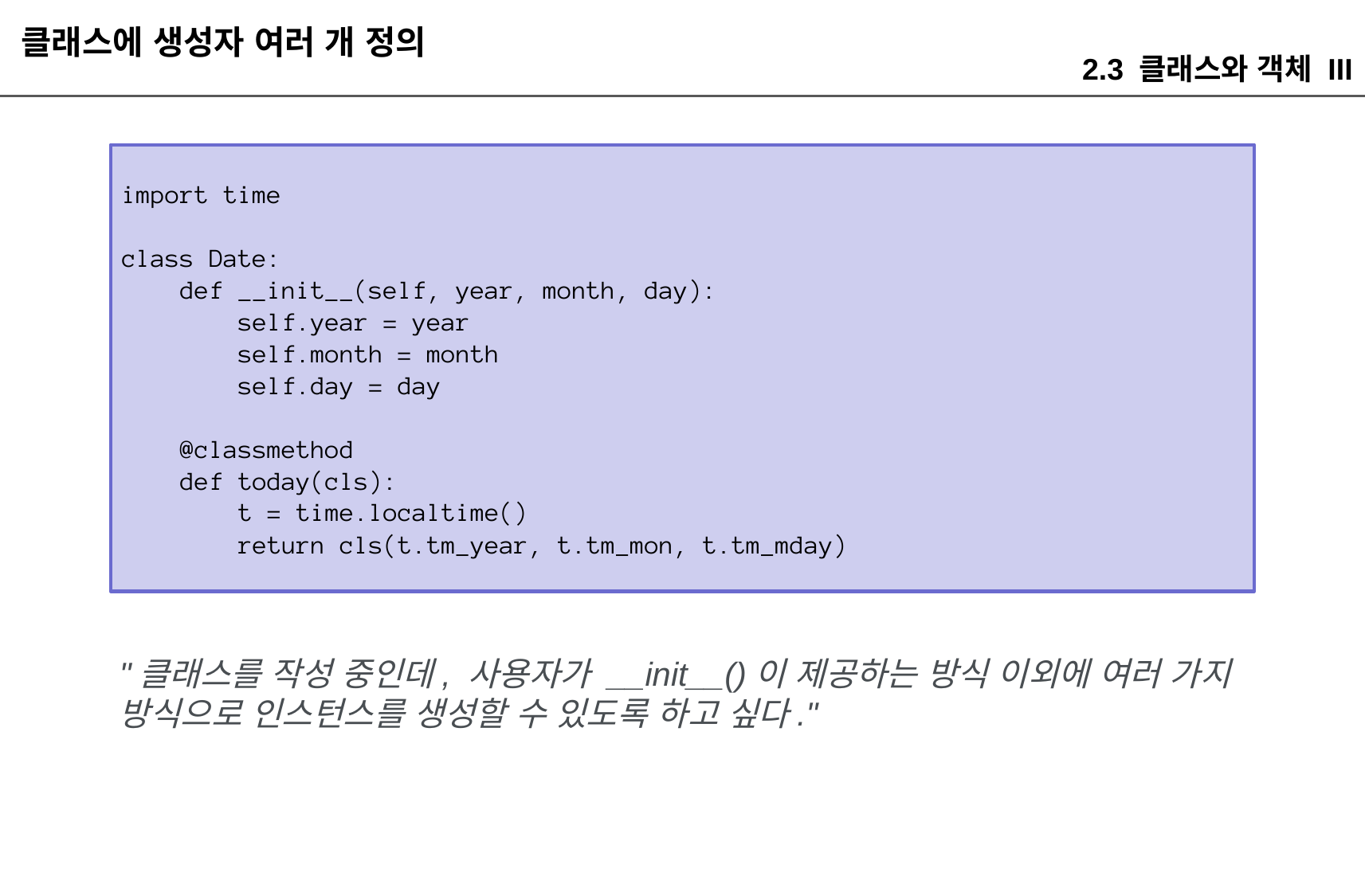

클래스에 생성자 여러 개 정의
2.3 클래스와 객체 III
import time

class Date:
    def __init__(self, year, month, day):
        self.year = year
        self.month = month
        self.day = day

    @classmethod
    def today(cls):
        t = time.localtime()
        return cls(t.tm_year, t.tm_mon, t.tm_mday)
"클래스를 작성 중인데, 사용자가 __init__()이 제공하는 방식 이외에 여러 가지 방식으로 인스턴스를 생성할 수 있도록 하고 싶다."